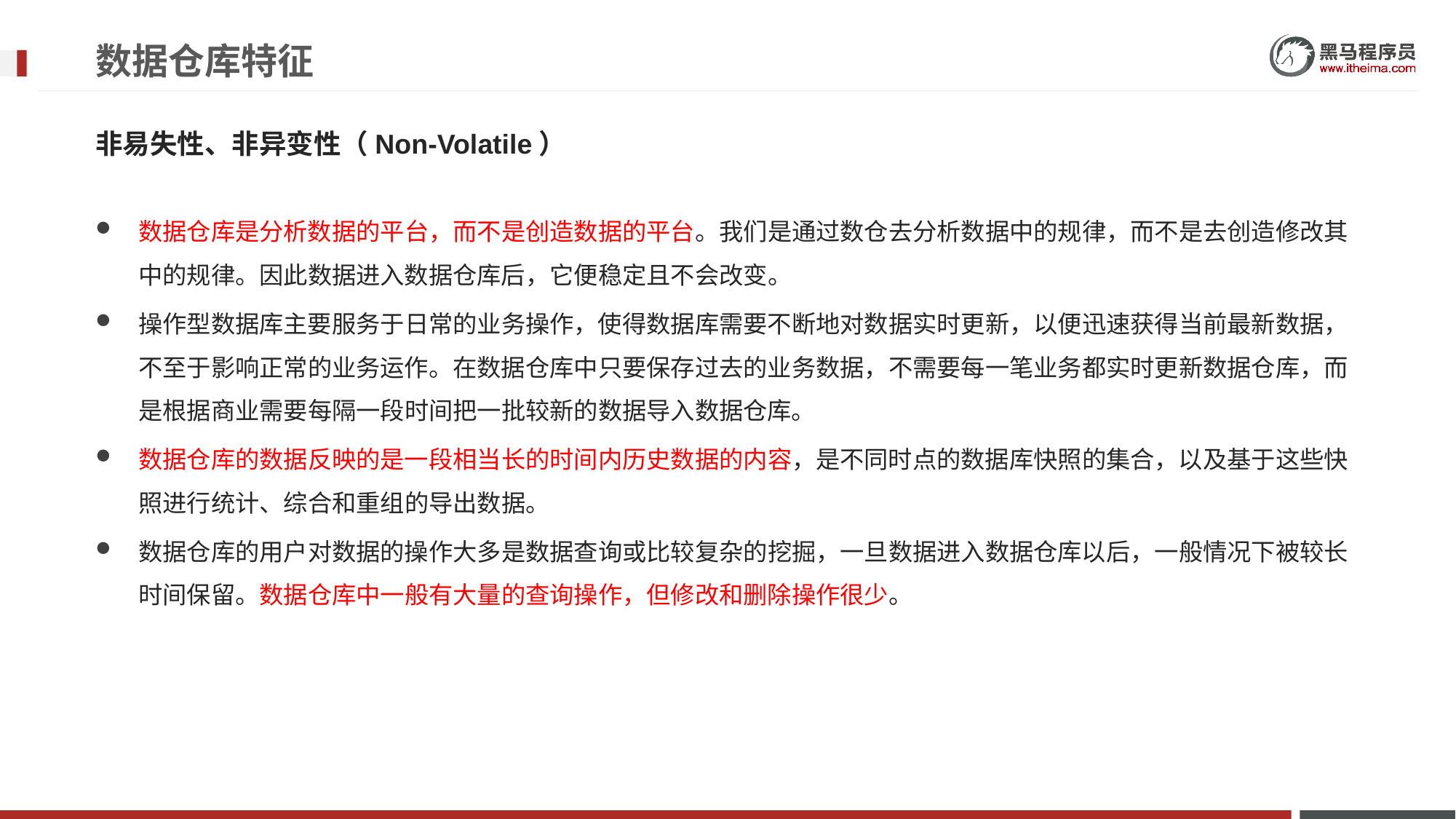

# 数据仓库特征
非易失性、非异变性（Non-Volatile）
数据仓库是分析数据的平台，而不是创造数据的平台。我们是通过数仓去分析数据中的规律，而不是去创造修改其中的规律。因此数据进入数据仓库后，它便稳定且不会改变。
操作型数据库主要服务于日常的业务操作，使得数据库需要不断地对数据实时更新，以便迅速获得当前最新数据，不至于影响正常的业务运作。在数据仓库中只要保存过去的业务数据，不需要每一笔业务都实时更新数据仓库，而是根据商业需要每隔一段时间把一批较新的数据导入数据仓库。
数据仓库的数据反映的是一段相当长的时间内历史数据的内容，是不同时点的数据库快照的集合，以及基于这些快照进行统计、综合和重组的导出数据。
数据仓库的用户对数据的操作大多是数据查询或比较复杂的挖掘，一旦数据进入数据仓库以后，一般情况下被较长时间保留。数据仓库中一般有大量的查询操作，但修改和删除操作很少。